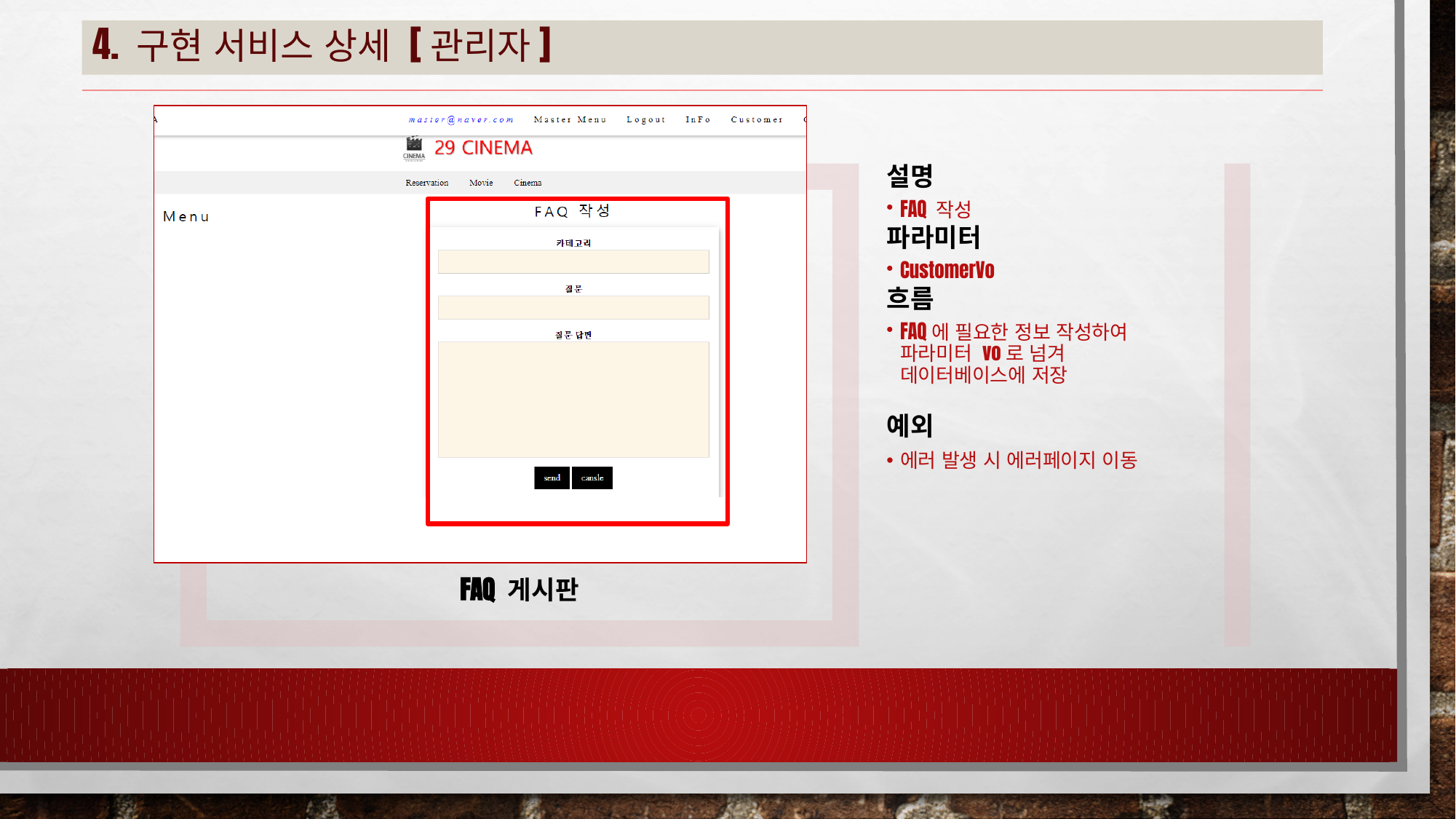

# 4. 구현 서비스 상세 [관리자]
FAQ 게시판
설명
FAQ 작성
파라미터
CustomerVo
흐름
FAQ에 필요한 정보 작성하여 파라미터 vo로 넘겨 데이터베이스에 저장

예외
에러 발생 시 에러페이지 이동